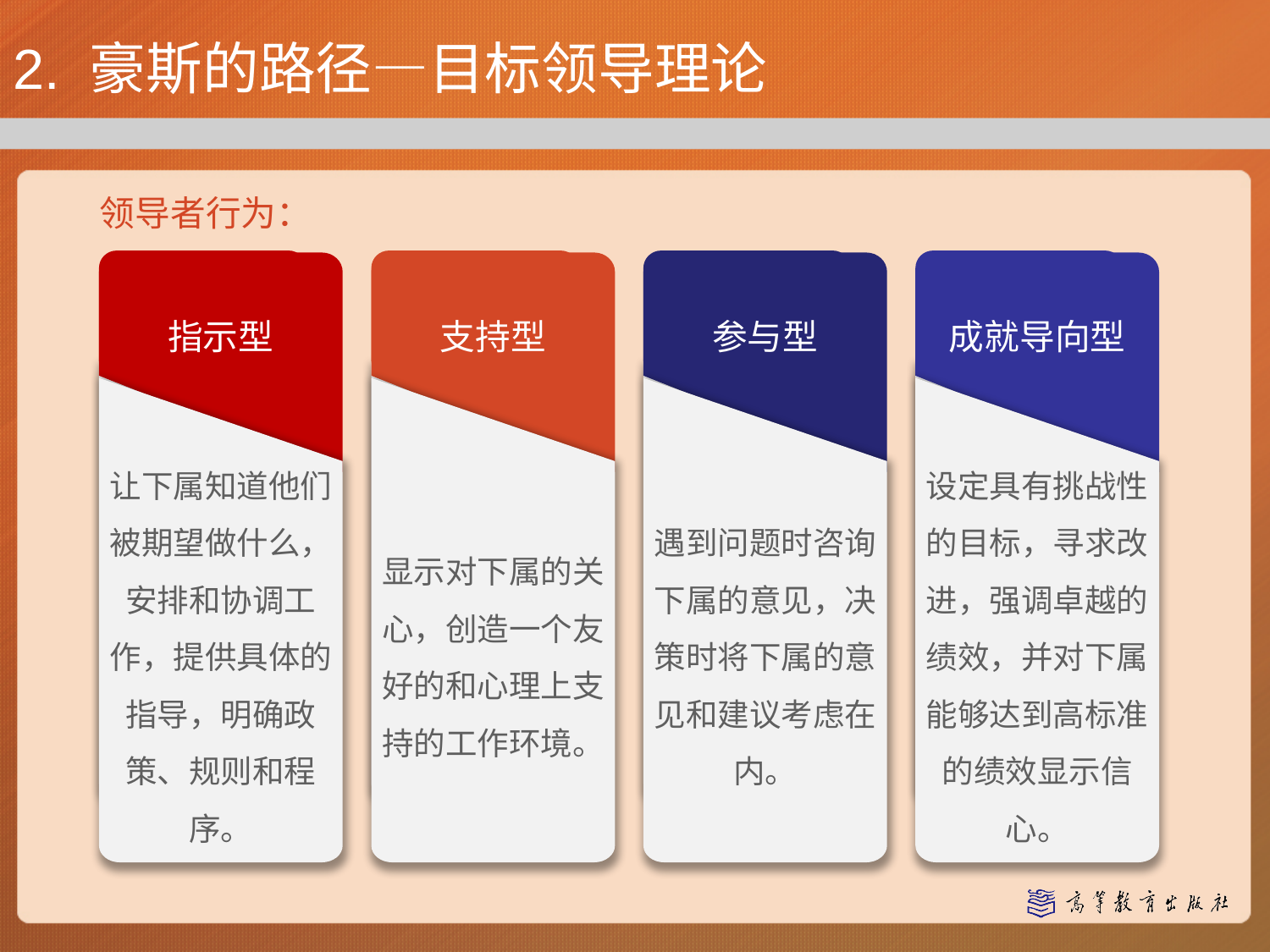

# 2. 豪斯的路径—目标领导理论
领导者行为：
指示型
让下属知道他们被期望做什么，安排和协调工作，提供具体的指导，明确政策、规则和程序。
支持型
显示对下属的关心，创造一个友好的和心理上支持的工作环境。
参与型
遇到问题时咨询下属的意见，决策时将下属的意见和建议考虑在内。
成就导向型
设定具有挑战性的目标，寻求改进，强调卓越的绩效，并对下属能够达到高标准的绩效显示信心。
指示型
让下属知道他们被期望做什么，安排和协调工作，提供具体的指导，明确政策、规则和程序。
支持型
显示对下属的关心，创造一个友好的和心理上支持的工作环境。
参与型
遇到问题时咨询下属的意见，决策时将下属的意见和建议考虑在内。
成就导向型
设定具有挑战性的目标，寻求改进，强调卓越的绩效，并对下属能够达到高标准的绩效显示信心。